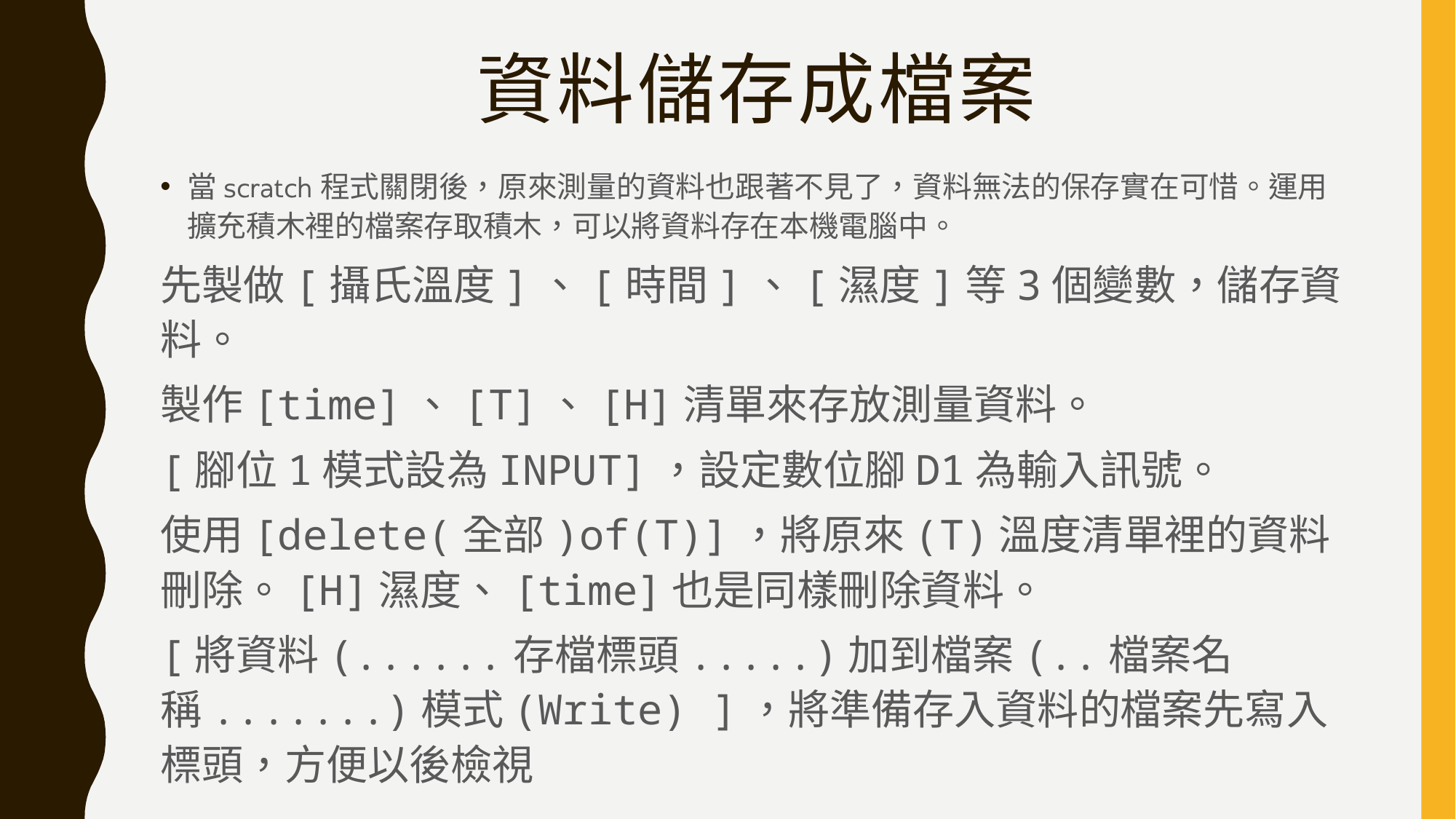

# 資料儲存成檔案
當scratch程式關閉後，原來測量的資料也跟著不見了，資料無法的保存實在可惜。運用擴充積木裡的檔案存取積木，可以將資料存在本機電腦中。
先製做[攝氏溫度]、[時間]、[濕度]等3個變數，儲存資料。
製作[time]、[T]、[H]清單來存放測量資料。
[腳位1模式設為INPUT]，設定數位腳D1為輸入訊號。
使用[delete(全部)of(T)]，將原來(T)溫度清單裡的資料刪除。[H]濕度、[time]也是同樣刪除資料。
[將資料(......存檔標頭.....)加到檔案(..檔案名稱.......)模式(Write) ]，將準備存入資料的檔案先寫入標頭，方便以後檢視